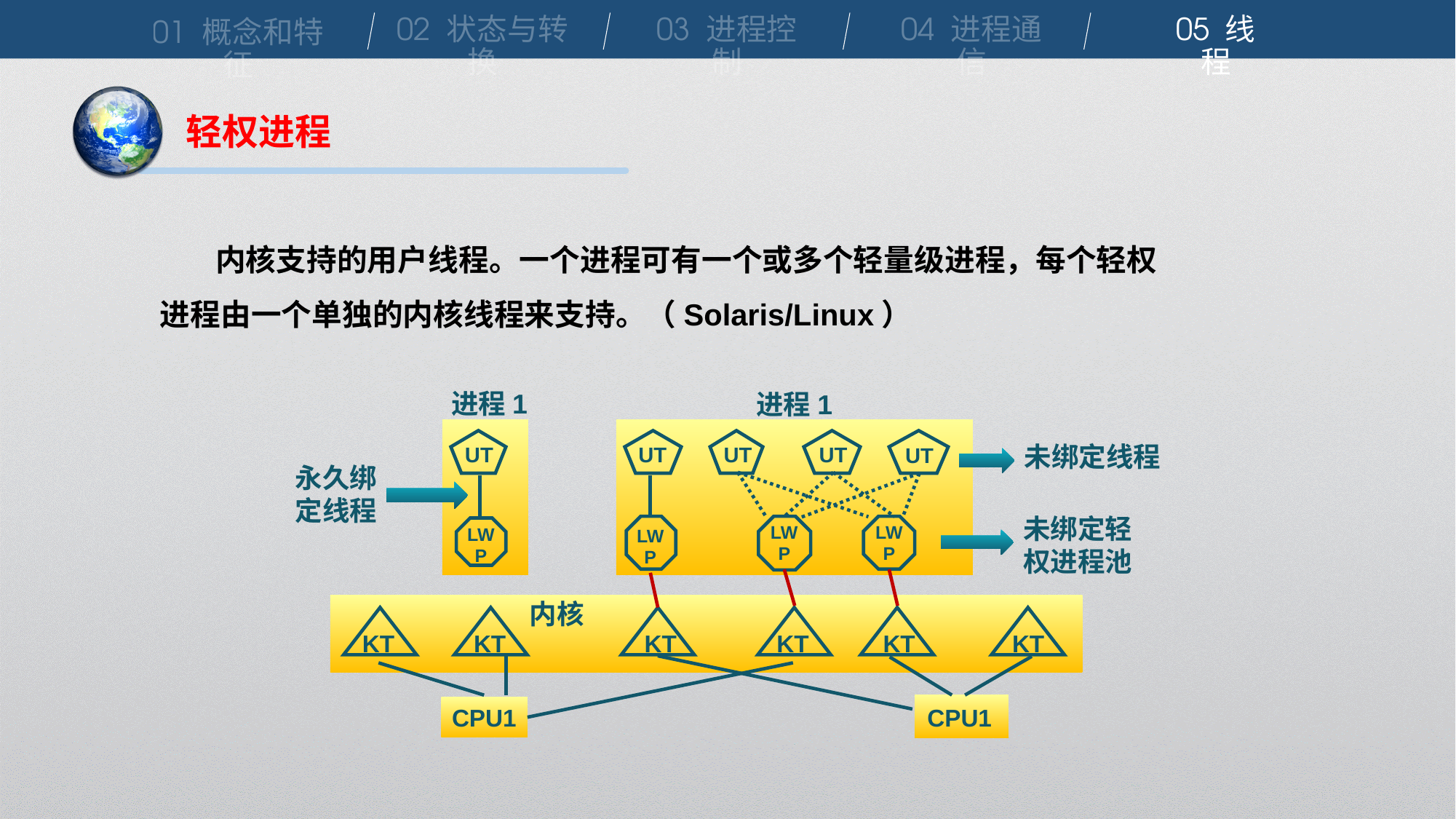

02 状态与转换
03 进程控制
04 进程通信
05 线程
01 概念和特征
轻权进程
       内核支持的用户线程。一个进程可有一个或多个轻量级进程，每个轻权进程由一个单独的内核线程来支持。（Solaris/Linux）
进程1
进程1

UT
UT
UT
UT
UT
未绑定线程

永久绑
定线程

未绑定轻
权进程池
LW
P
LW
P

LW
P

LW
P

内核

KT
KT
KT
KT
KT
KT

CPU1
CPU1